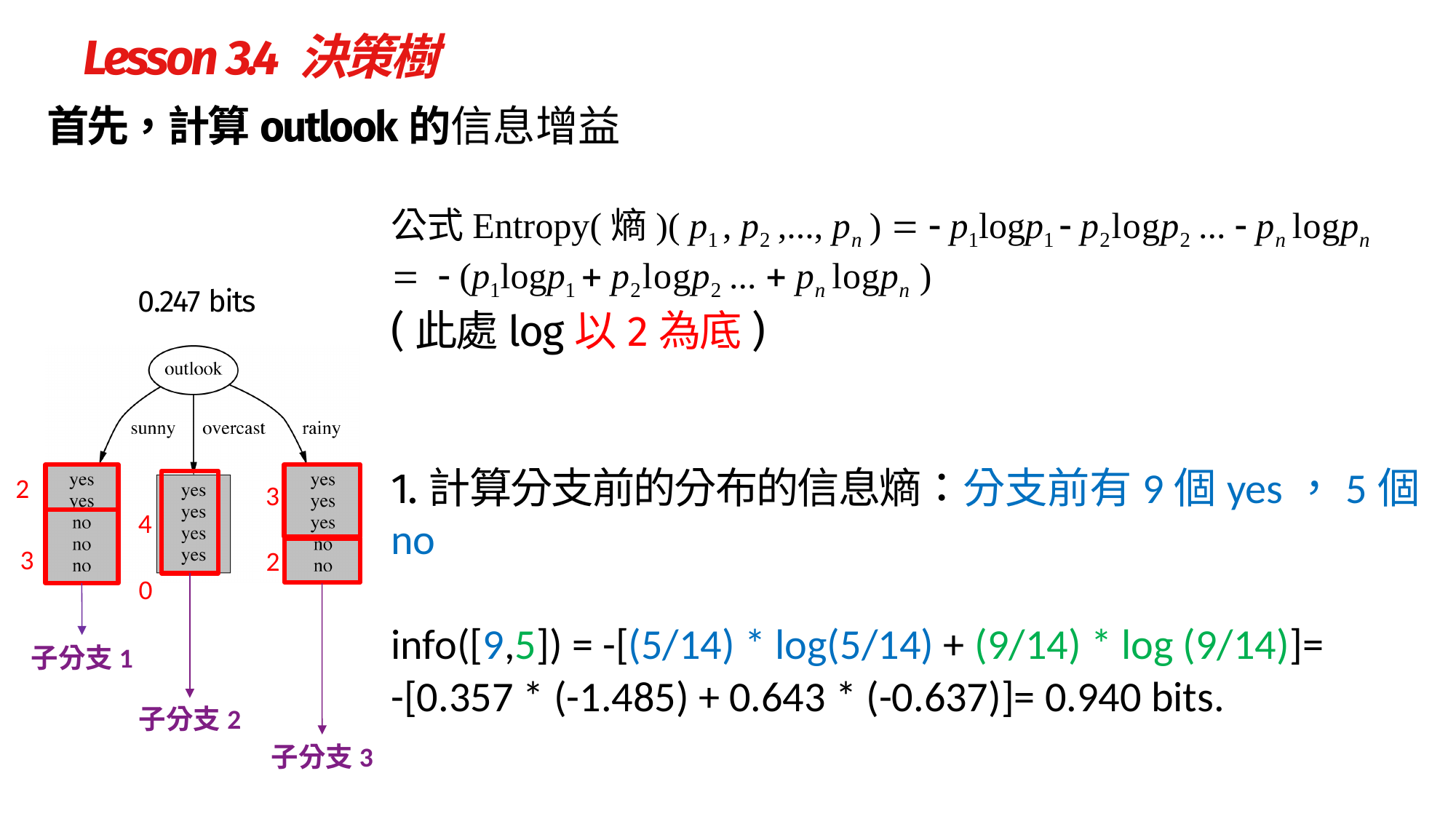

# Lesson 3.4 決策樹
首先，計算outlook的信息增益
公式Entropy(熵)( p1 , p2 ,..., pn ) = − p1logp1 − p2logp2 ... − pn logpn
= − (p1logp1 + p2logp2 ... + pn logpn )
(此處log以2為底)

1.計算分支前的分布的信息熵：分支前有9個yes，5個no

info([9,5]) = -[(5/14) * log(5/14) + (9/14) * log (9/14)]=
-[0.357 * (-1.485) + 0.643 * (-0.637)]= 0.940 bits.
0.247 bits

2

3
4

3
2

0
子分支1
子分支2
子分支3